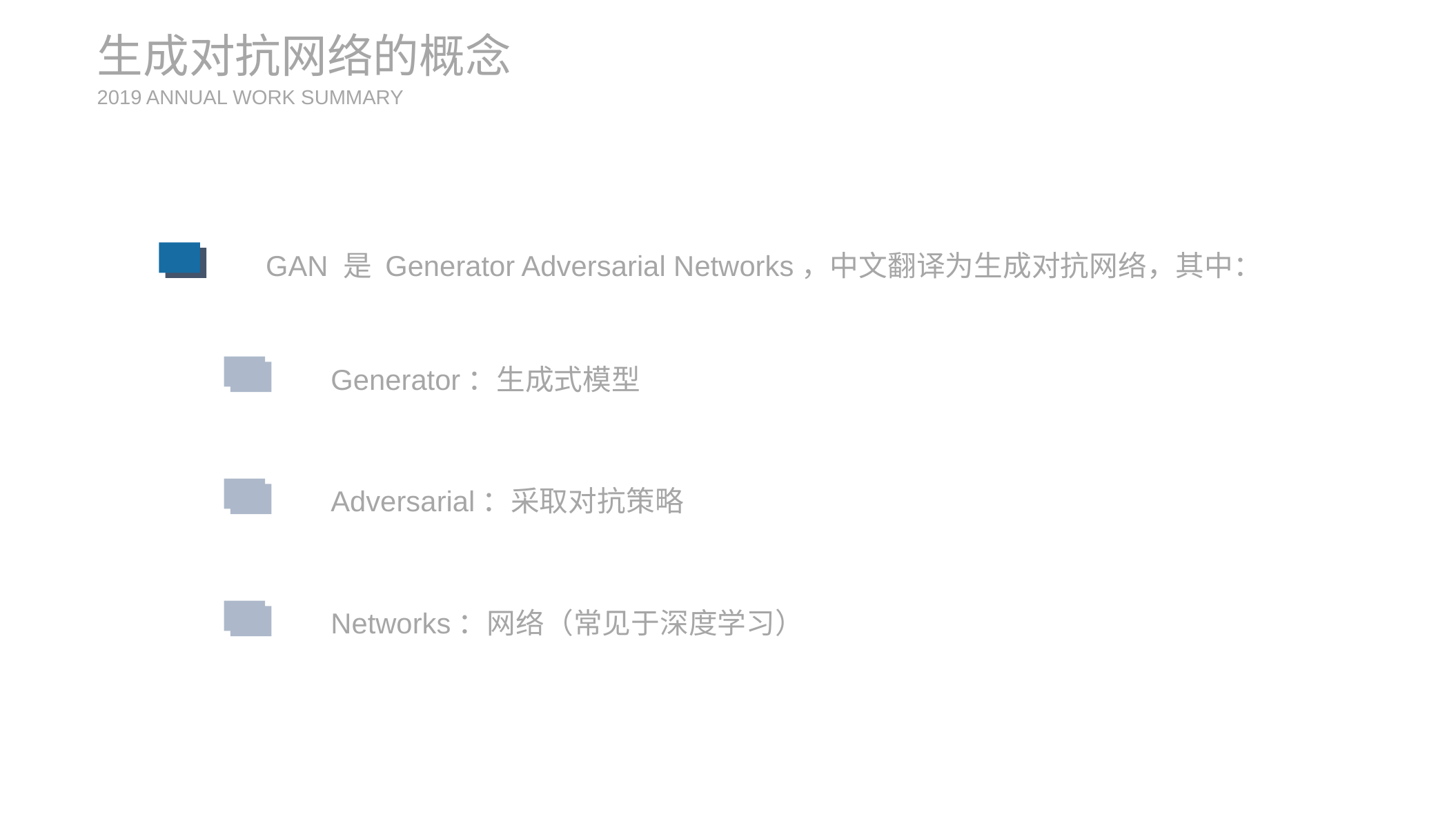

生成对抗网络的概念
2019 ANNUAL WORK SUMMARY
GAN 是 Generator Adversarial Networks，中文翻译为生成对抗网络，其中：

Generator：生成式模型

Adversarial：采取对抗策略

Networks：网络（常见于深度学习）